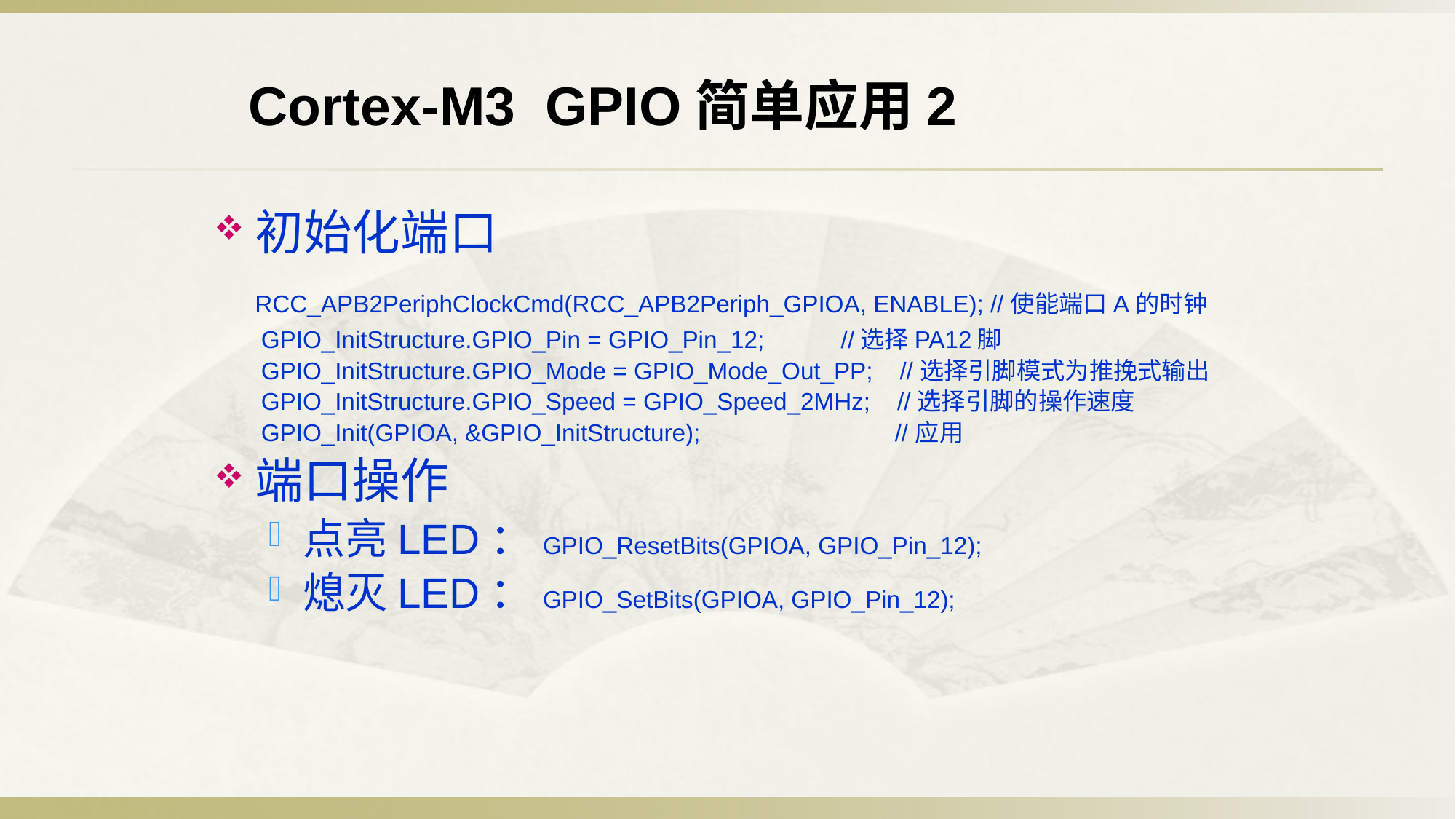

Cortex-M3  GPIO简单应用2
初始化端口
	RCC_APB2PeriphClockCmd(RCC_APB2Periph_GPIOA, ENABLE); //使能端口A的时钟
       GPIO_InitStructure.GPIO_Pin = GPIO_Pin_12; 	      //选择PA12脚
       GPIO_InitStructure.GPIO_Mode = GPIO_Mode_Out_PP;    //选择引脚模式为推挽式输出
       GPIO_InitStructure.GPIO_Speed = GPIO_Speed_2MHz;    //选择引脚的操作速度
       GPIO_Init(GPIOA, &GPIO_InitStructure);                             //应用
端口操作
点亮LED：GPIO_ResetBits(GPIOA, GPIO_Pin_12);
熄灭LED：GPIO_SetBits(GPIOA, GPIO_Pin_12);